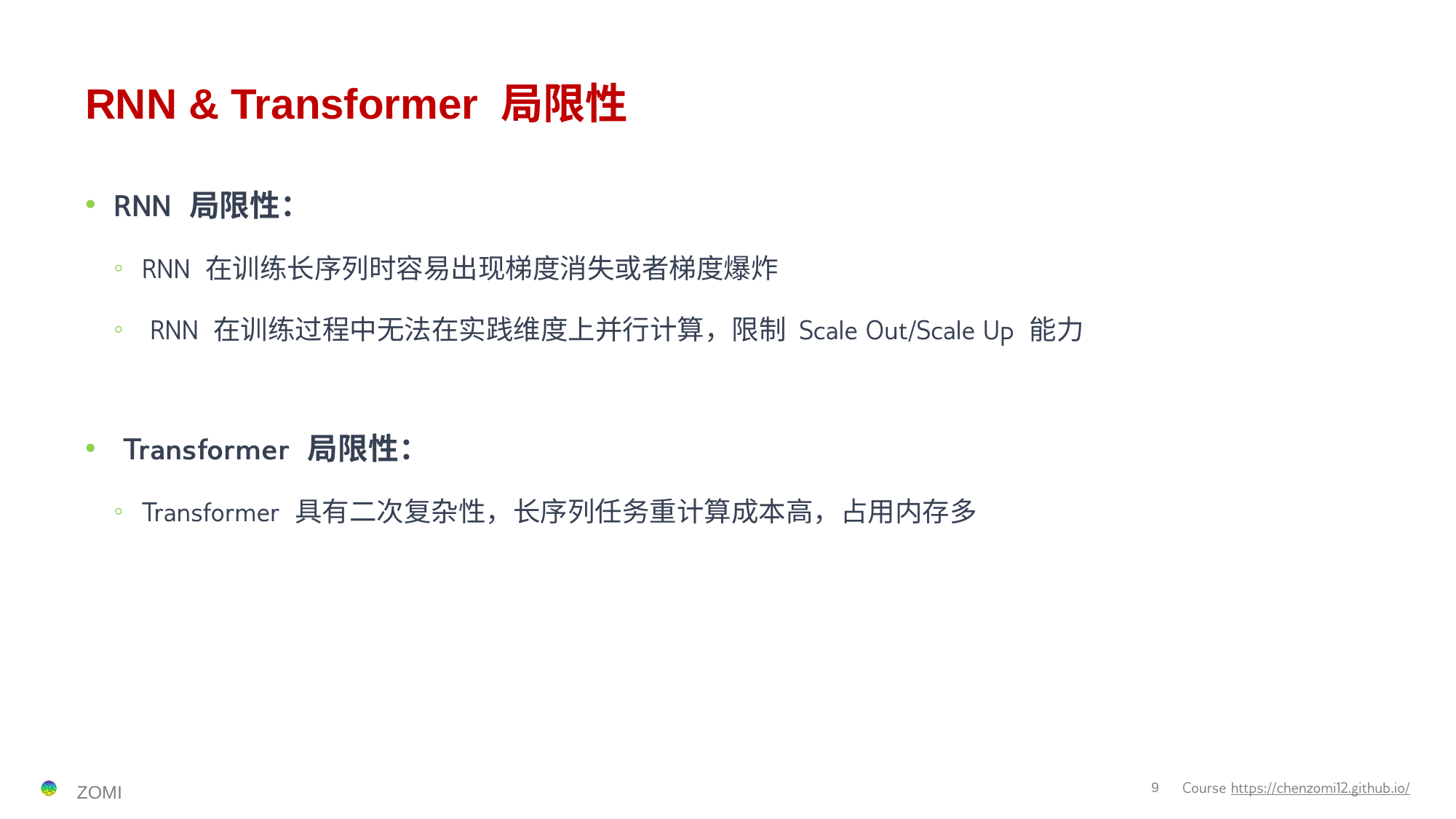

# RNN & Transformer 局限性
RNN 局限性：
RNN 在训练长序列时容易出现梯度消失或者梯度爆炸
 RNN 在训练过程中无法在实践维度上并行计算，限制 Scale Out/Scale Up 能力

 Transformer 局限性：
Transformer 具有二次复杂性，长序列任务重计算成本高，占用内存多